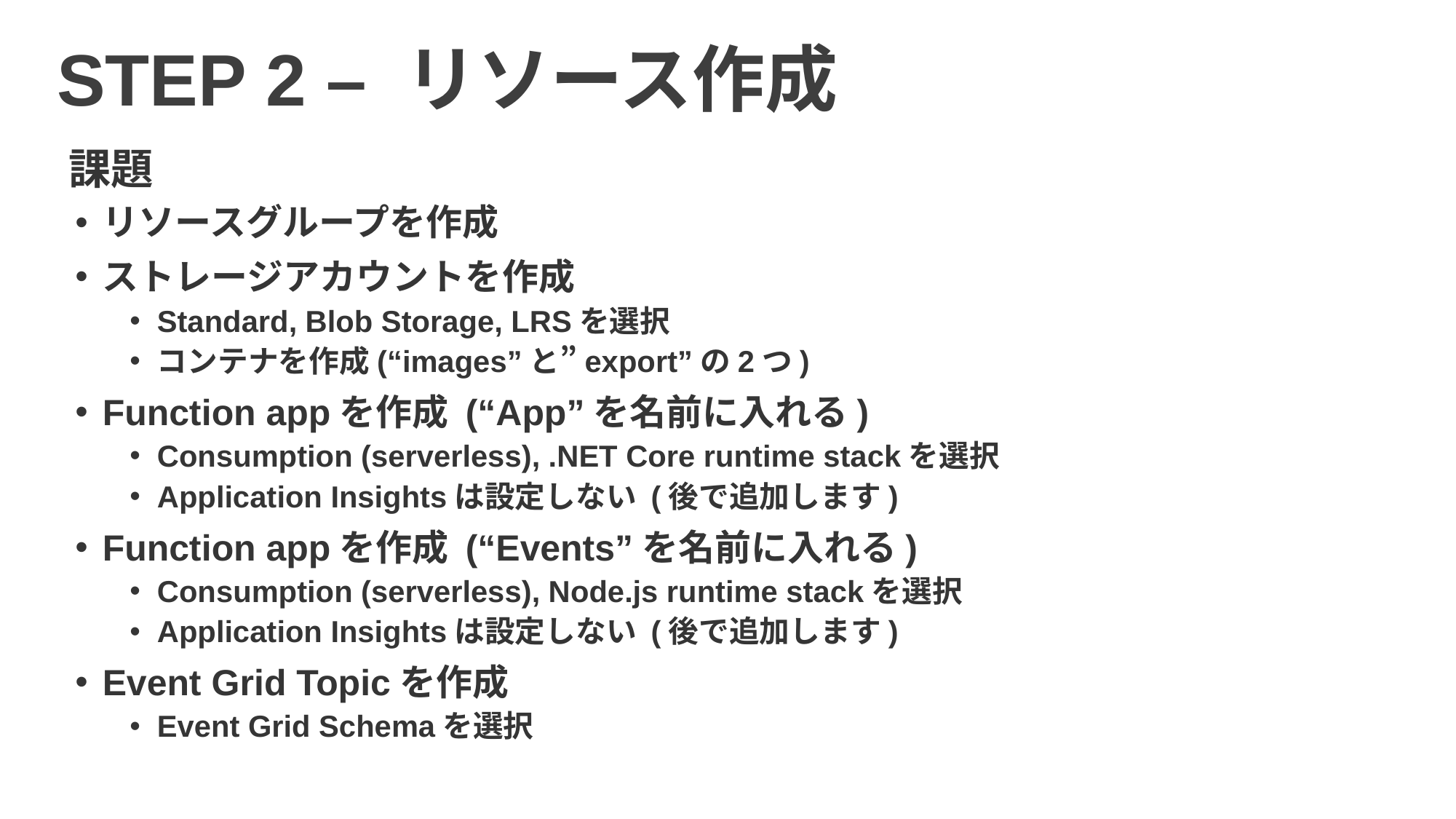

STEP 2 – リソース作成
課題
リソースグループを作成
ストレージアカウントを作成
Standard, Blob Storage, LRSを選択
コンテナを作成(“images”と”export”の2つ)
Function appを作成 (“App”を名前に入れる)
Consumption (serverless), .NET Core runtime stackを選択
Application Insightsは設定しない (後で追加します)
Function appを作成 (“Events”を名前に入れる)
Consumption (serverless), Node.js runtime stackを選択
Application Insightsは設定しない (後で追加します)
Event Grid Topicを作成
Event Grid Schemaを選択